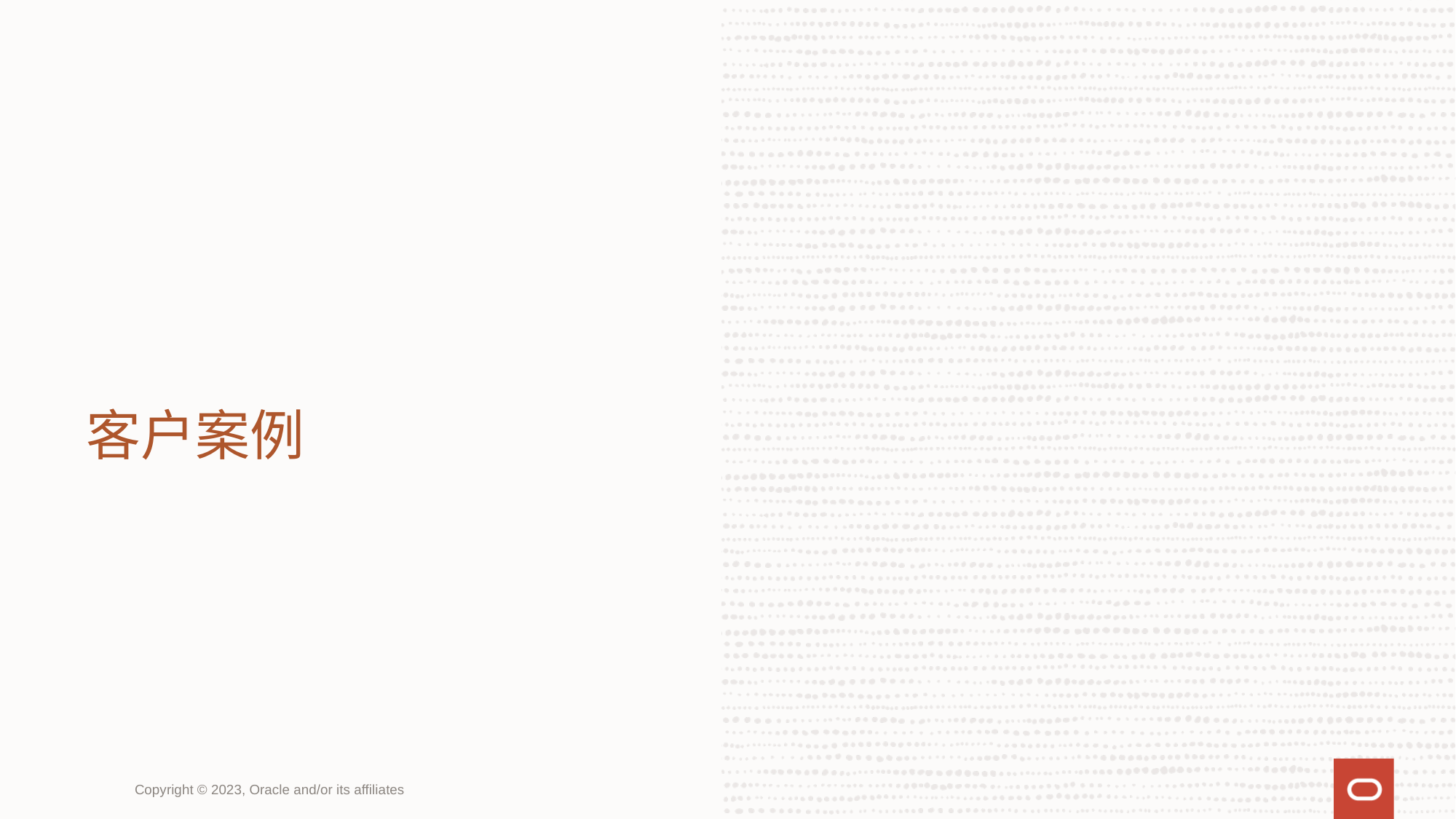

客户案例

Copyright © 2023, Oracle and/or its affiliates